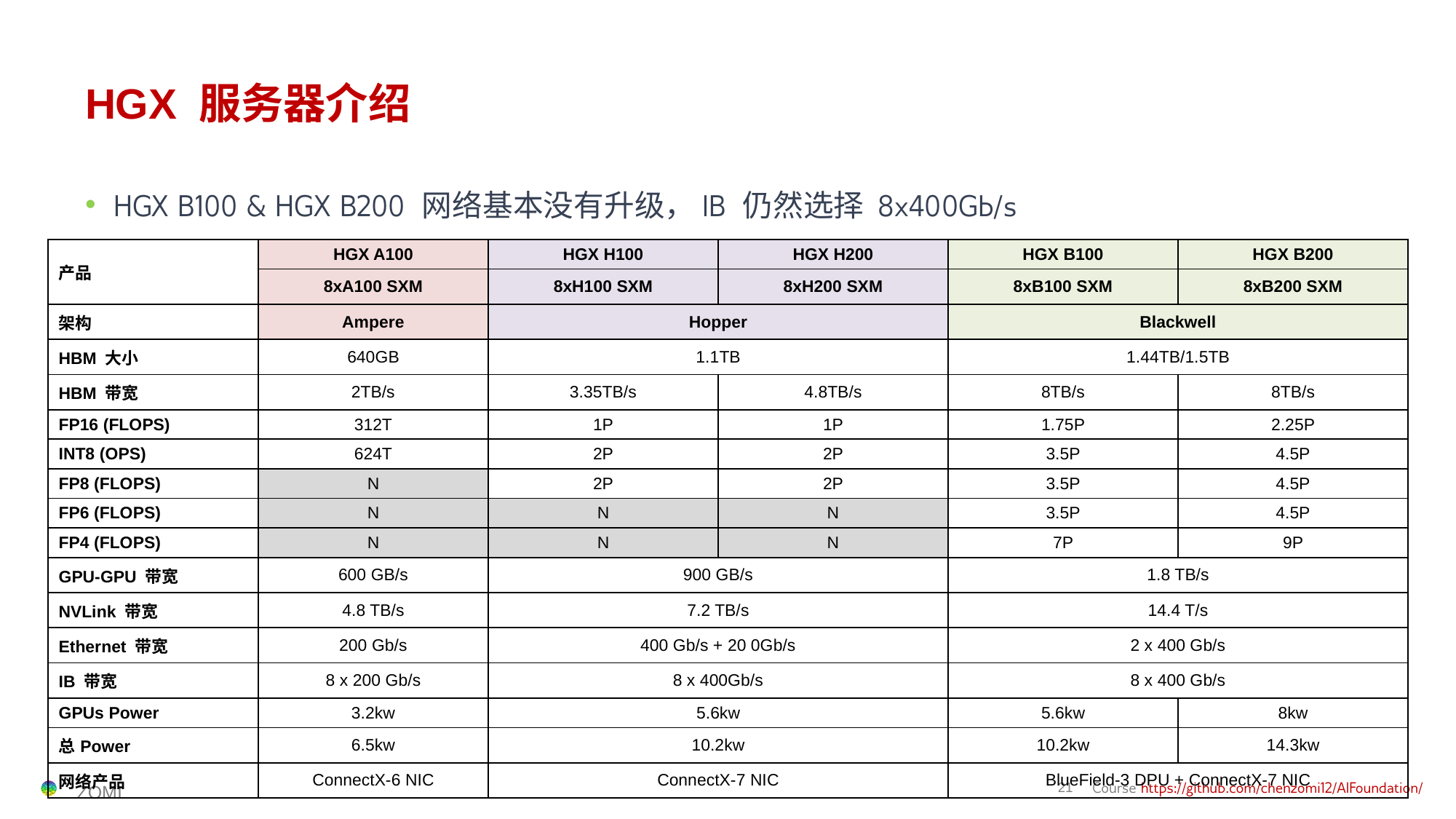

# HGX 服务器介绍
HGX B100 & HGX B200 网络基本没有升级，IB 仍然选择 8x400Gb/s
| 产品 | HGX A100 | HGX H100 | HGX H200 | HGX B100 | HGX B200 |
| --- | --- | --- | --- | --- | --- |
|  | 8xA100 SXM | 8xH100 SXM | 8xH200 SXM | 8xB100 SXM | 8xB200 SXM |
| 架构 | Ampere | Hopper |  | Blackwell |  |
| HBM 大小 | 640GB | 1.1TB |  | 1.44TB/1.5TB |  |
| HBM 带宽 | 2TB/s | 3.35TB/s | 4.8TB/s | 8TB/s | 8TB/s |
| FP16 (FLOPS) | 312T | 1P | 1P | 1.75P | 2.25P |
| INT8 (OPS) | 624T | 2P | 2P | 3.5P | 4.5P |
| FP8 (FLOPS) | N | 2P | 2P | 3.5P | 4.5P |
| FP6 (FLOPS) | N | N | N | 3.5P | 4.5P |
| FP4 (FLOPS) | N | N | N | 7P | 9P |
| GPU-GPU 带宽 | 600 GB/s | 900 GB/s |  | 1.8 TB/s |  |
| NVLink 带宽 | 4.8 TB/s | 7.2 TB/s |  | 14.4 T/s |  |
| Ethernet 带宽 | 200 Gb/s | 400 Gb/s + 20 0Gb/s |  | 2 x 400 Gb/s |  |
| IB 带宽 | 8 x 200 Gb/s | 8 x 400Gb/s |  | 8 x 400 Gb/s |  |
| GPUs Power | 3.2kw | 5.6kw |  | 5.6kw | 8kw |
| 总Power | 6.5kw | 10.2kw |  | 10.2kw | 14.3kw |
| 网络产品 | ConnectX-6 NIC | ConnectX-7 NIC |  | BlueField-3 DPU + ConnectX-7 NIC |  |